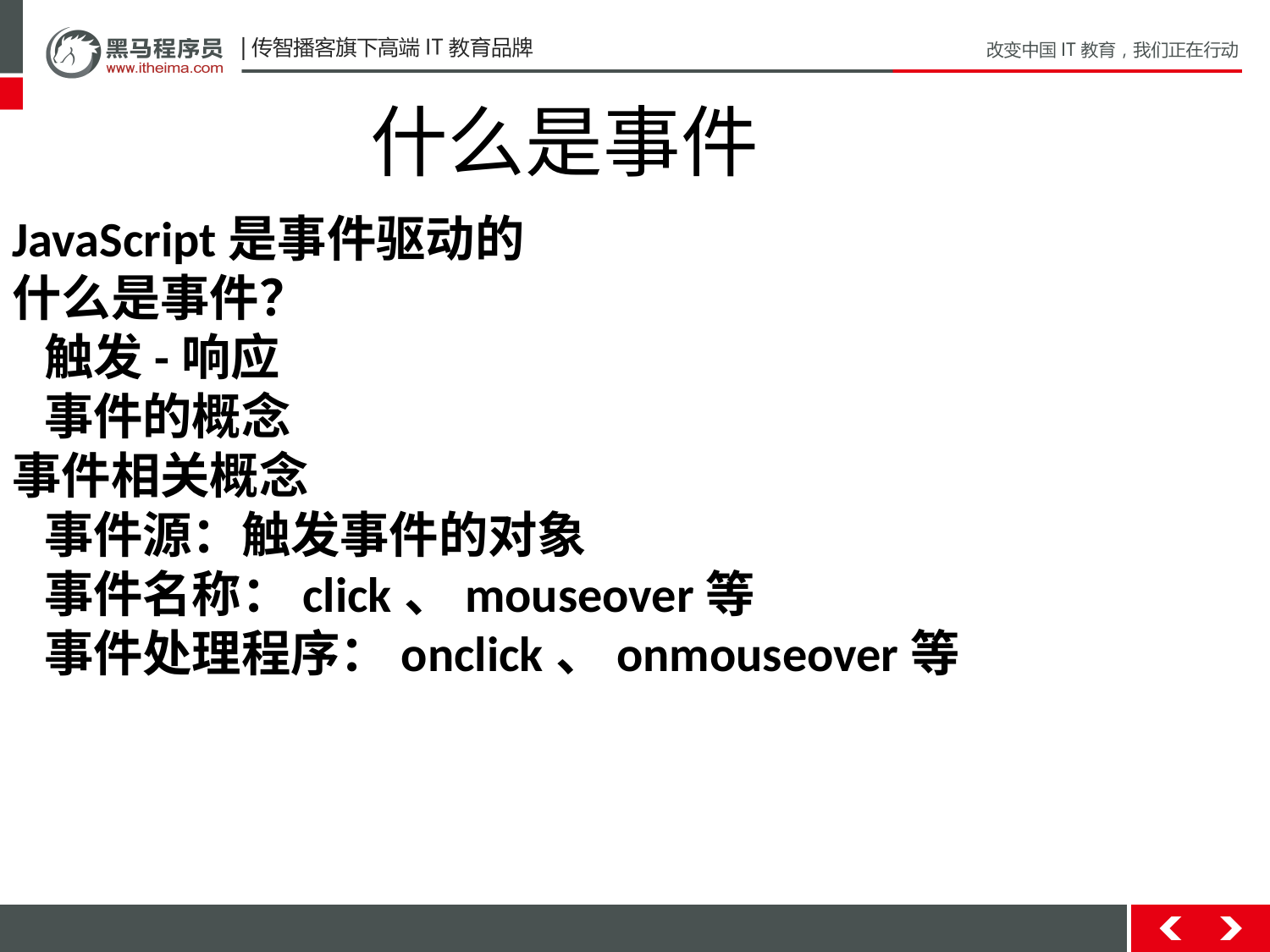

什么是事件
JavaScript是事件驱动的
什么是事件？
触发-响应
事件的概念
事件相关概念
事件源：触发事件的对象
事件名称：click、mouseover等
事件处理程序：onclick、onmouseover等